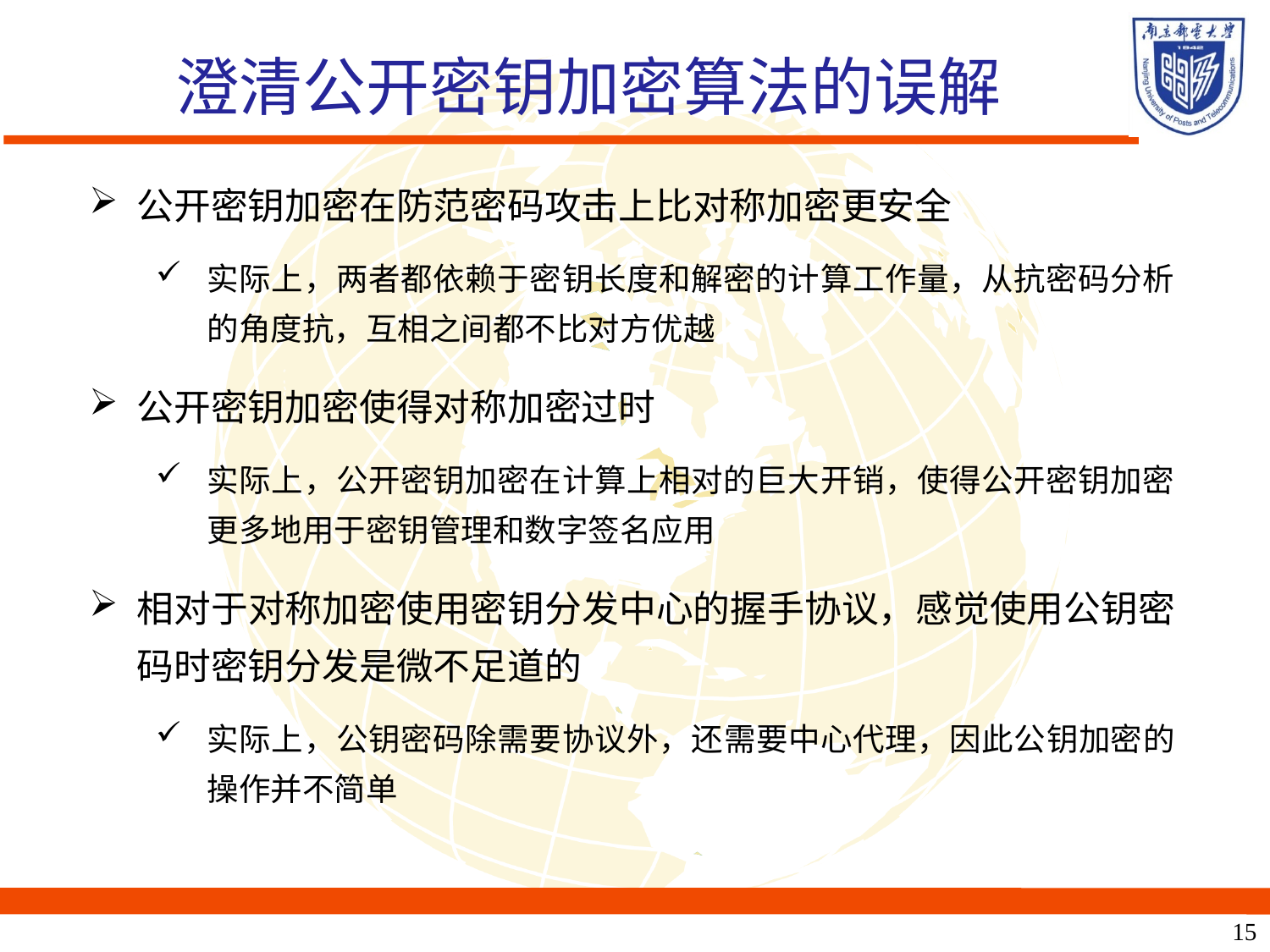

澄清公开密钥加密算法的误解
公开密钥加密在防范密码攻击上比对称加密更安全
实际上，两者都依赖于密钥长度和解密的计算工作量，从抗密码分析的角度抗，互相之间都不比对方优越
公开密钥加密使得对称加密过时
实际上，公开密钥加密在计算上相对的巨大开销，使得公开密钥加密更多地用于密钥管理和数字签名应用
相对于对称加密使用密钥分发中心的握手协议，感觉使用公钥密码时密钥分发是微不足道的
实际上，公钥密码除需要协议外，还需要中心代理，因此公钥加密的操作并不简单
15